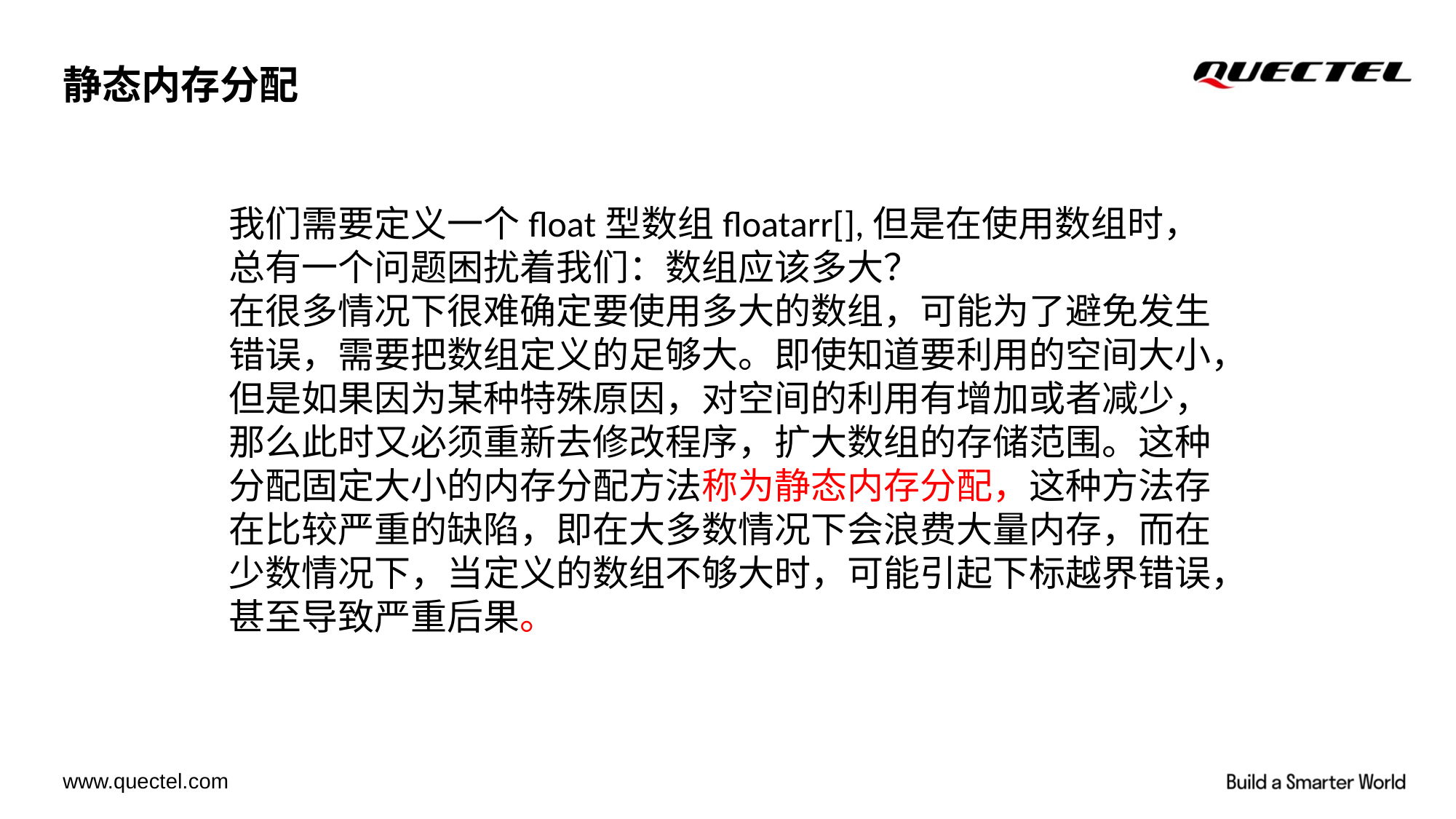

# 静态内存分配
我们需要定义一个float型数组floatarr[],但是在使用数组时，总有一个问题困扰着我们：数组应该多大？
在很多情况下很难确定要使用多大的数组，可能为了避免发生错误，需要把数组定义的足够大。即使知道要利用的空间大小，但是如果因为某种特殊原因，对空间的利用有增加或者减少，那么此时又必须重新去修改程序，扩大数组的存储范围。这种分配固定大小的内存分配方法称为静态内存分配，这种方法存在比较严重的缺陷，即在大多数情况下会浪费大量内存，而在少数情况下，当定义的数组不够大时，可能引起下标越界错误，甚至导致严重后果。